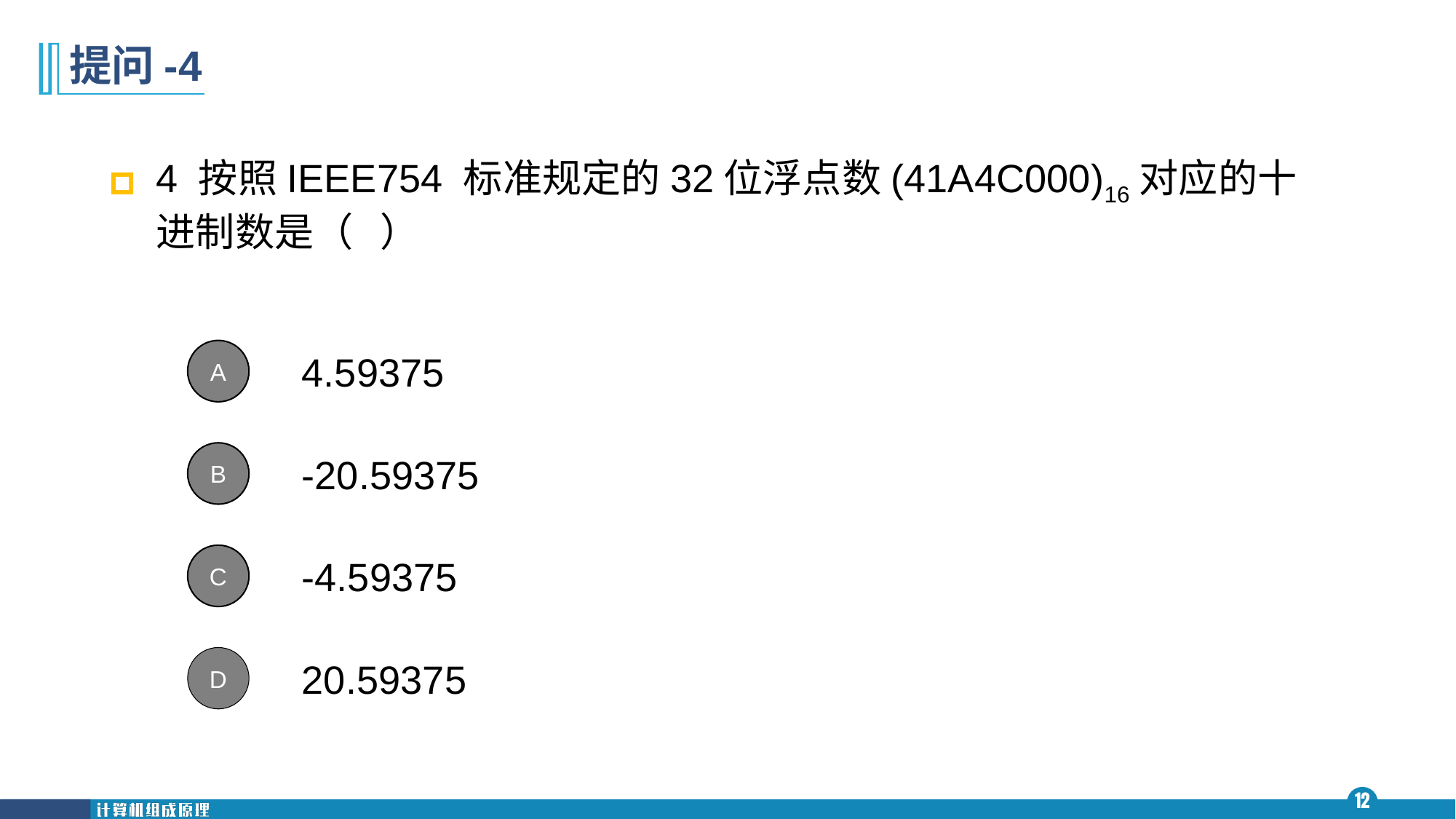

# 提问-4
4 按照IEEE754 标准规定的32位浮点数(41A4C000)16对应的十进制数是（   ）

4.59375
A
-20.59375
B
-4.59375
C
20.59375
D